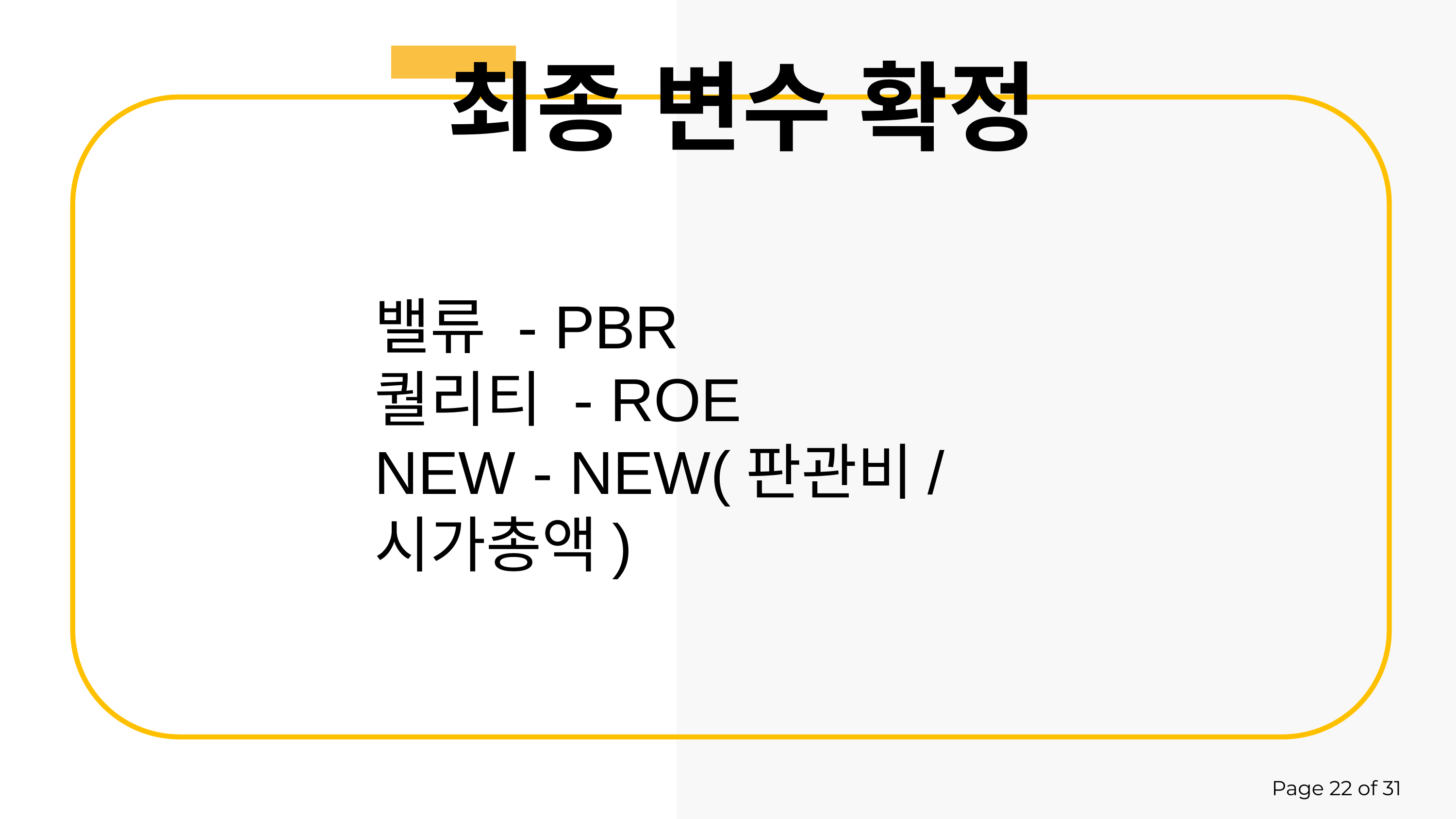

최종 변수 확정

밸류 - PBR
퀄리티 - ROE
NEW - NEW(판관비/시가총액)
Page 22 of 31